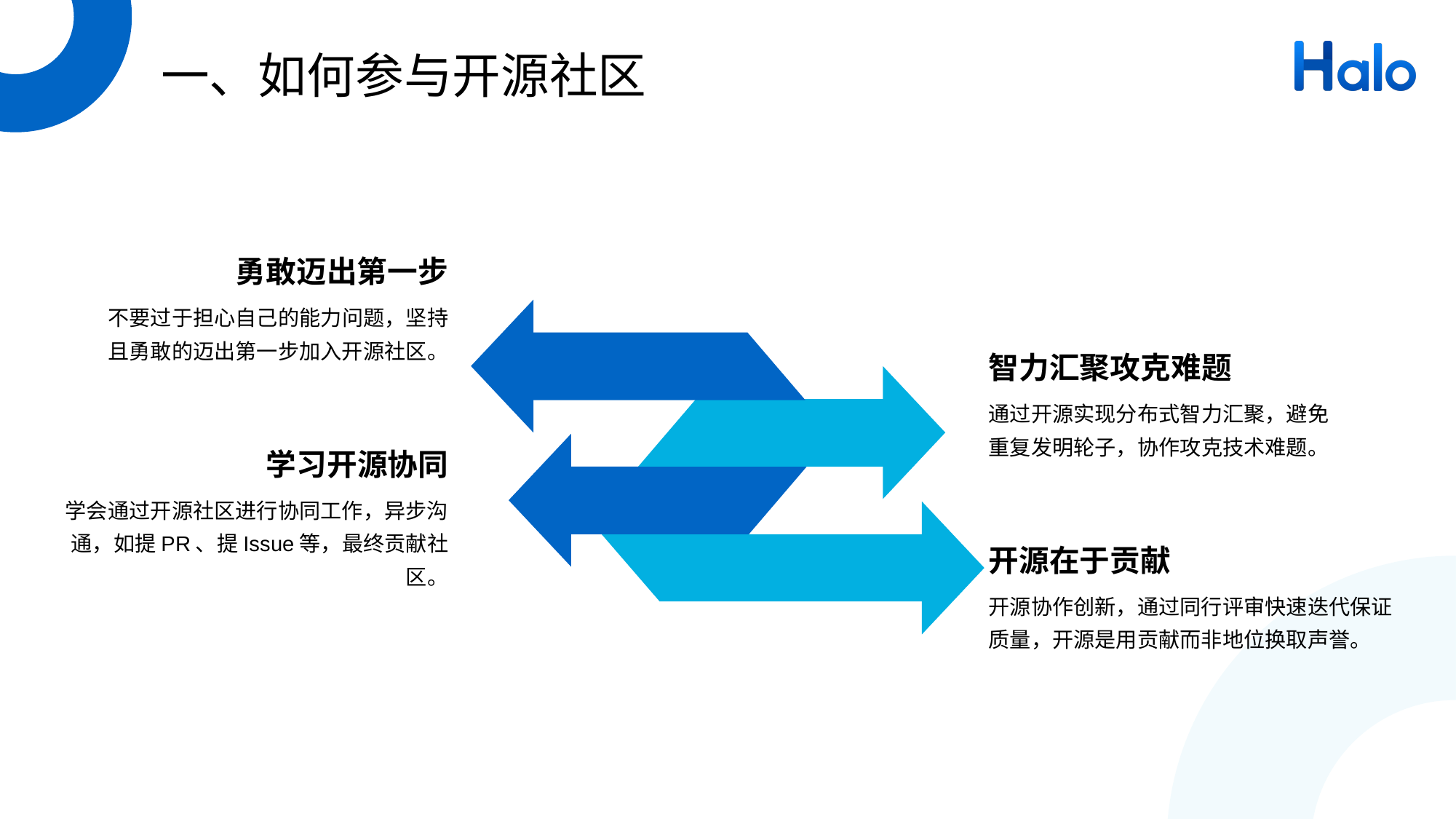

# 一、如何参与开源社区
勇敢迈出第一步
不要过于担心自己的能力问题，坚持且勇敢的迈出第一步加入开源社区。

智力汇聚攻克难题
通过开源实现分布式智力汇聚，避免重复发明轮子，协作攻克技术难题。
学习开源协同
学会通过开源社区进行协同工作，异步沟通，如提PR、提Issue等，最终贡献社区。
开源在于贡献
开源协作创新，通过同行评审快速迭代保证质量，开源是用贡献而非地位换取声誉。